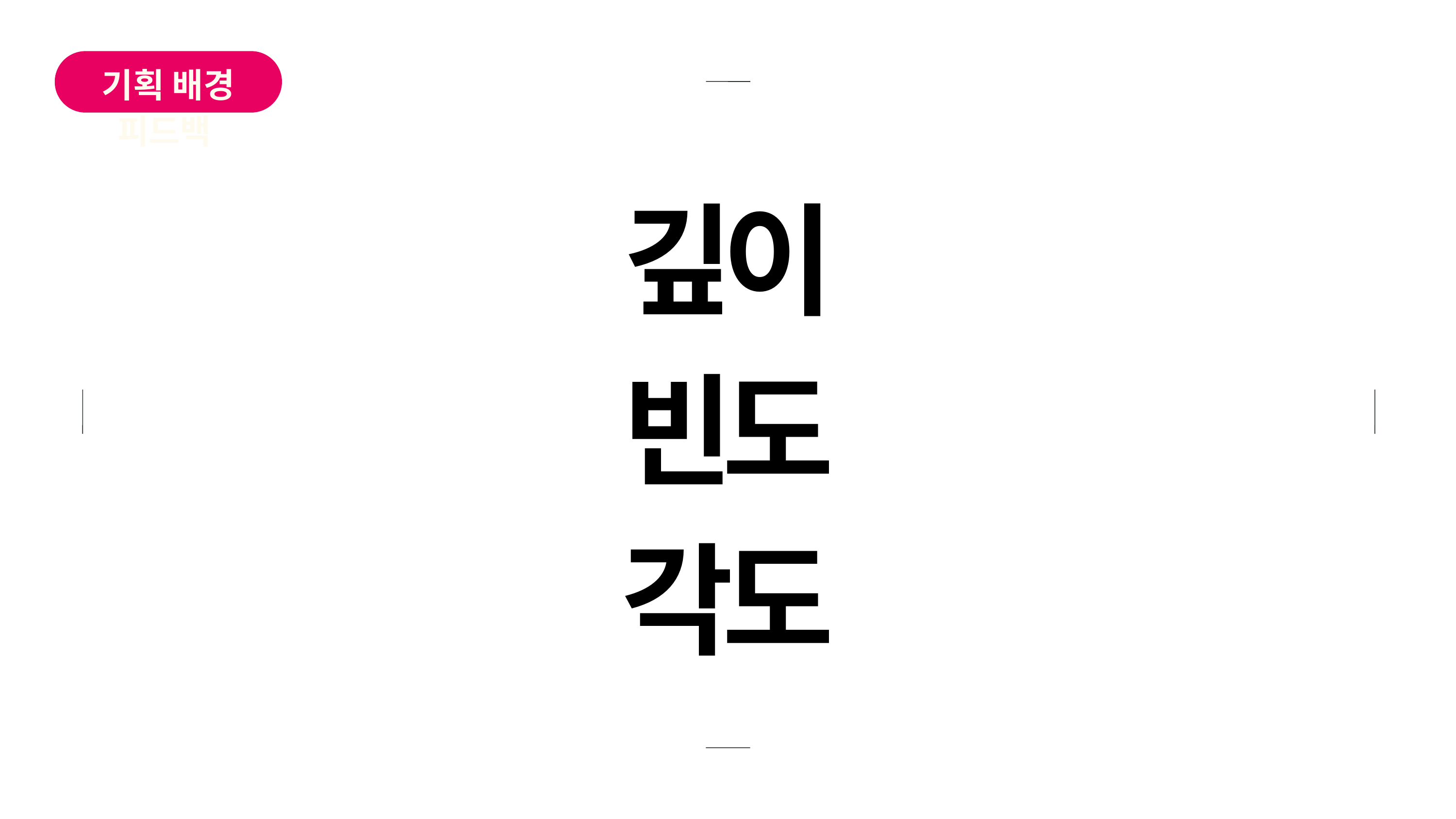

기획 배경
CPR 피드백

깊이
빈도
각도